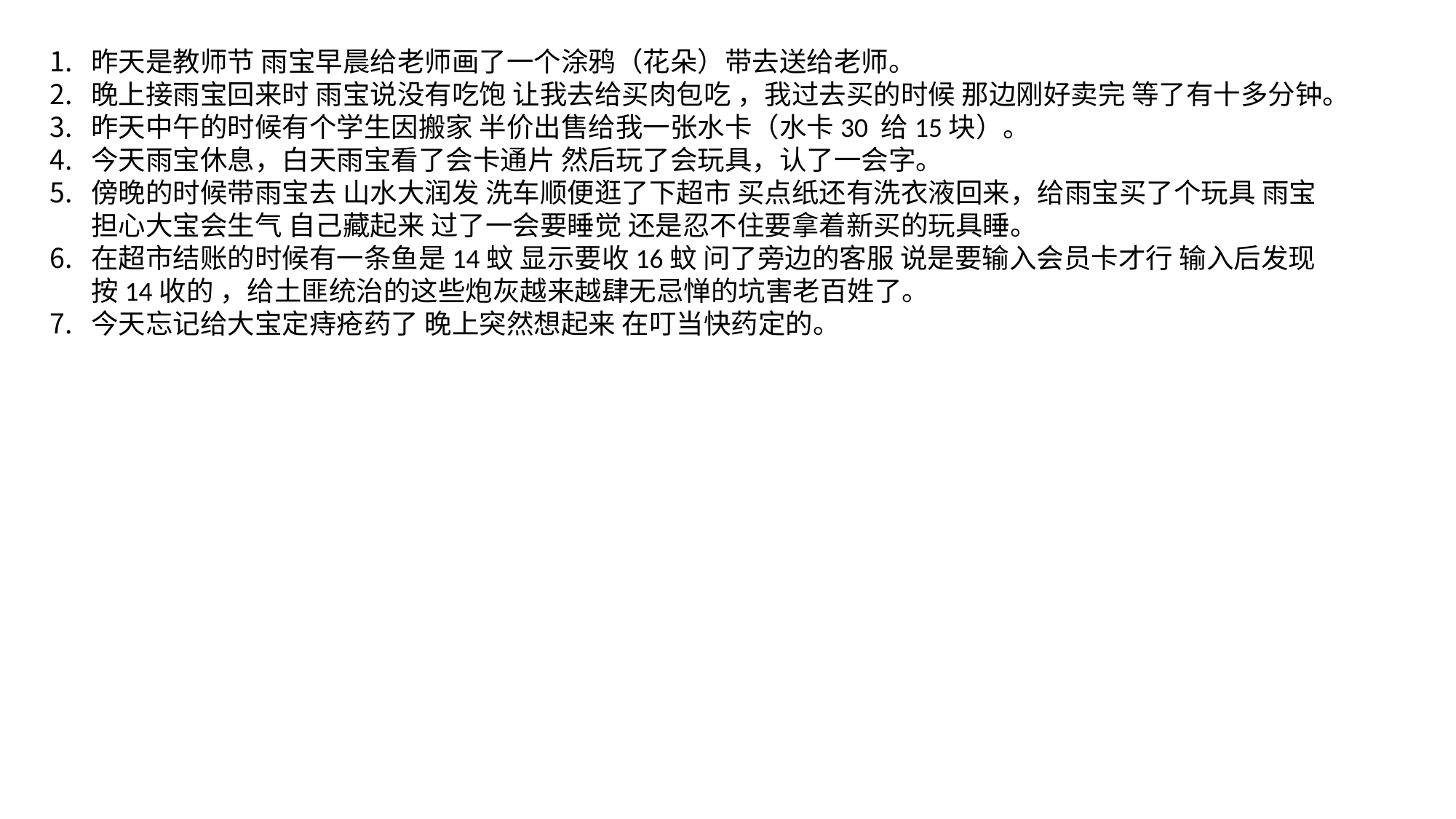

昨天是教师节 雨宝早晨给老师画了一个涂鸦（花朵）带去送给老师。
晚上接雨宝回来时 雨宝说没有吃饱 让我去给买肉包吃 ，我过去买的时候 那边刚好卖完 等了有十多分钟。
昨天中午的时候有个学生因搬家 半价出售给我一张水卡（水卡30 给15块）。
今天雨宝休息，白天雨宝看了会卡通片 然后玩了会玩具，认了一会字。
傍晚的时候带雨宝去 山水大润发 洗车顺便逛了下超市 买点纸还有洗衣液回来，给雨宝买了个玩具 雨宝担心大宝会生气 自己藏起来 过了一会要睡觉 还是忍不住要拿着新买的玩具睡。
在超市结账的时候有一条鱼是14蚊 显示要收16蚊 问了旁边的客服 说是要输入会员卡才行 输入后发现按14收的 ，给土匪统治的这些炮灰越来越肆无忌惮的坑害老百姓了。
今天忘记给大宝定痔疮药了 晚上突然想起来 在叮当快药定的。